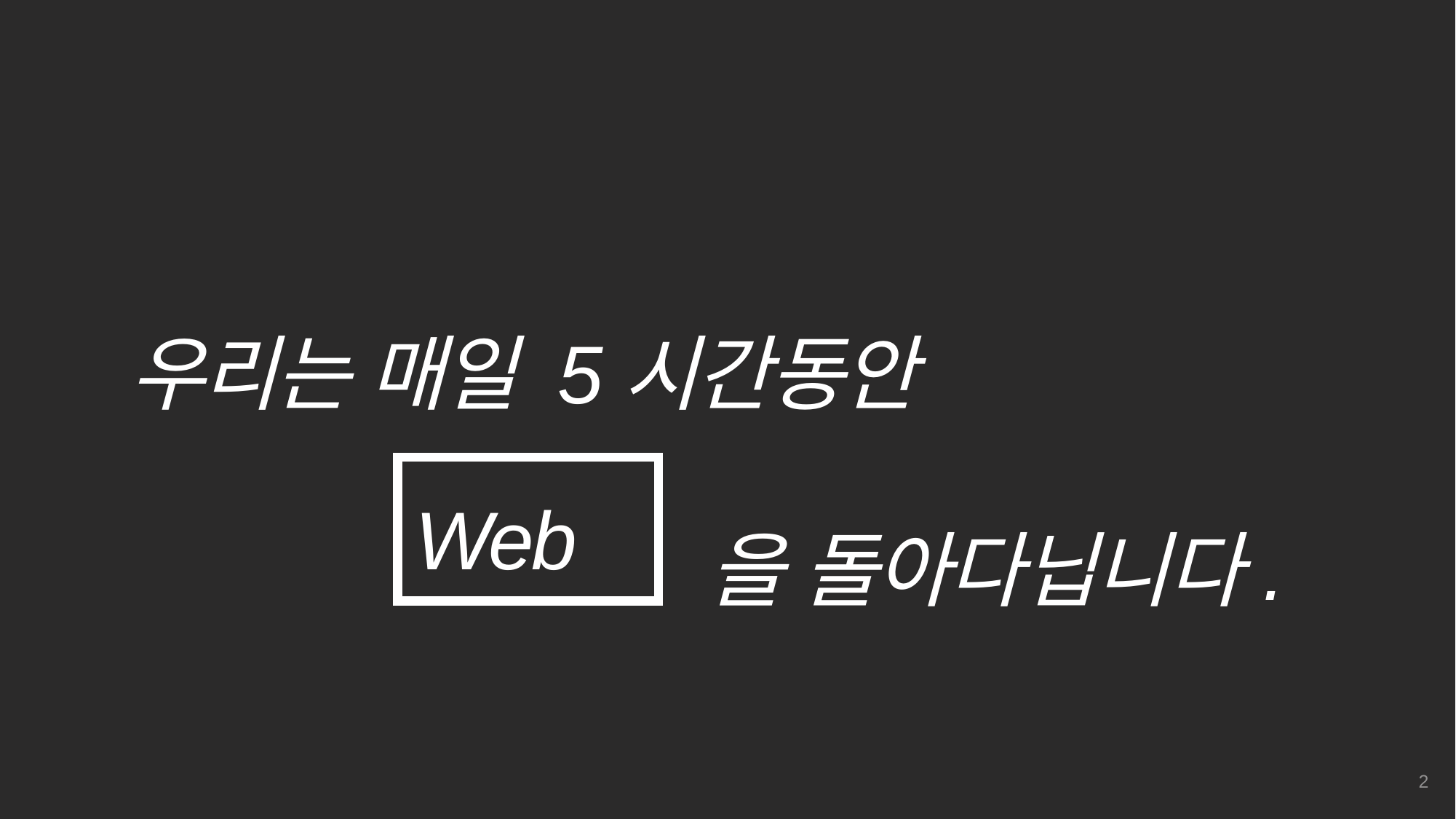

우리는 매일 5시간동안
                           을 돌아다닙니다.

Web
2